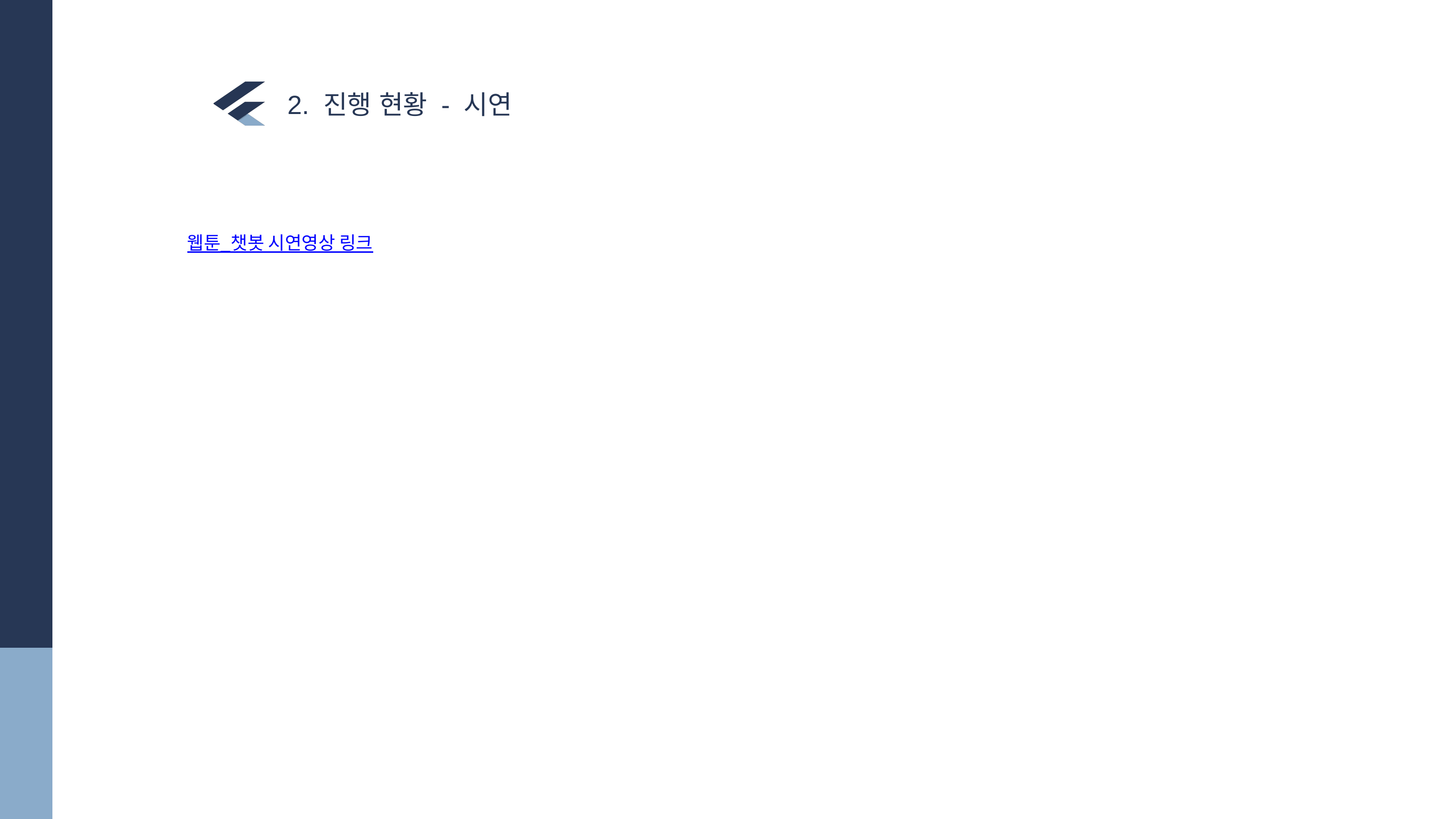

2. 진행 현황 - 시연
웹툰_챗봇 시연영상 링크